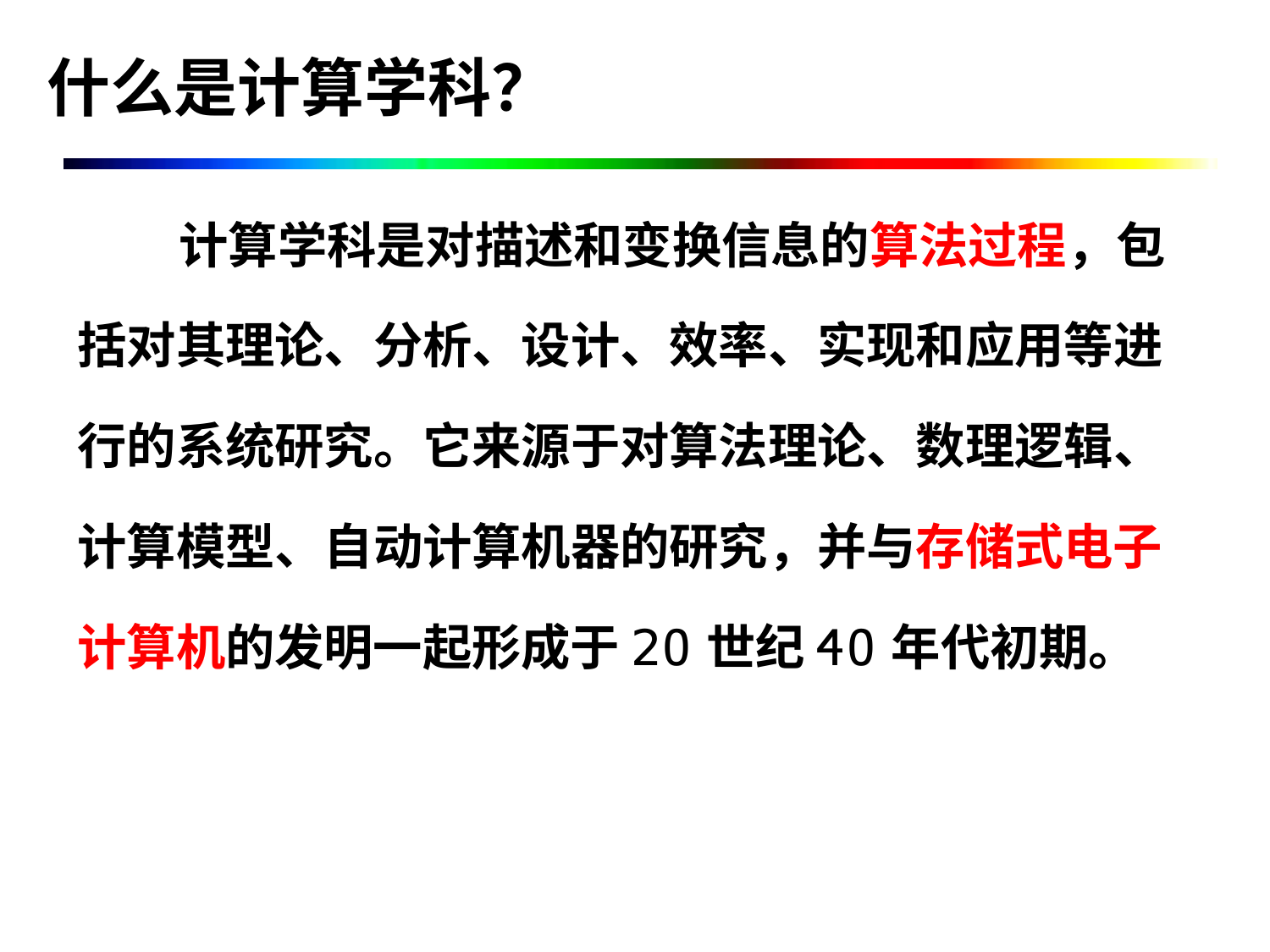

什么是计算学科？
        计算学科是对描述和变换信息的算法过程，包括对其理论、分析、设计、效率、实现和应用等进行的系统研究。它来源于对算法理论、数理逻辑、计算模型、自动计算机器的研究，并与存储式电子计算机的发明一起形成于20世纪40年代初期。